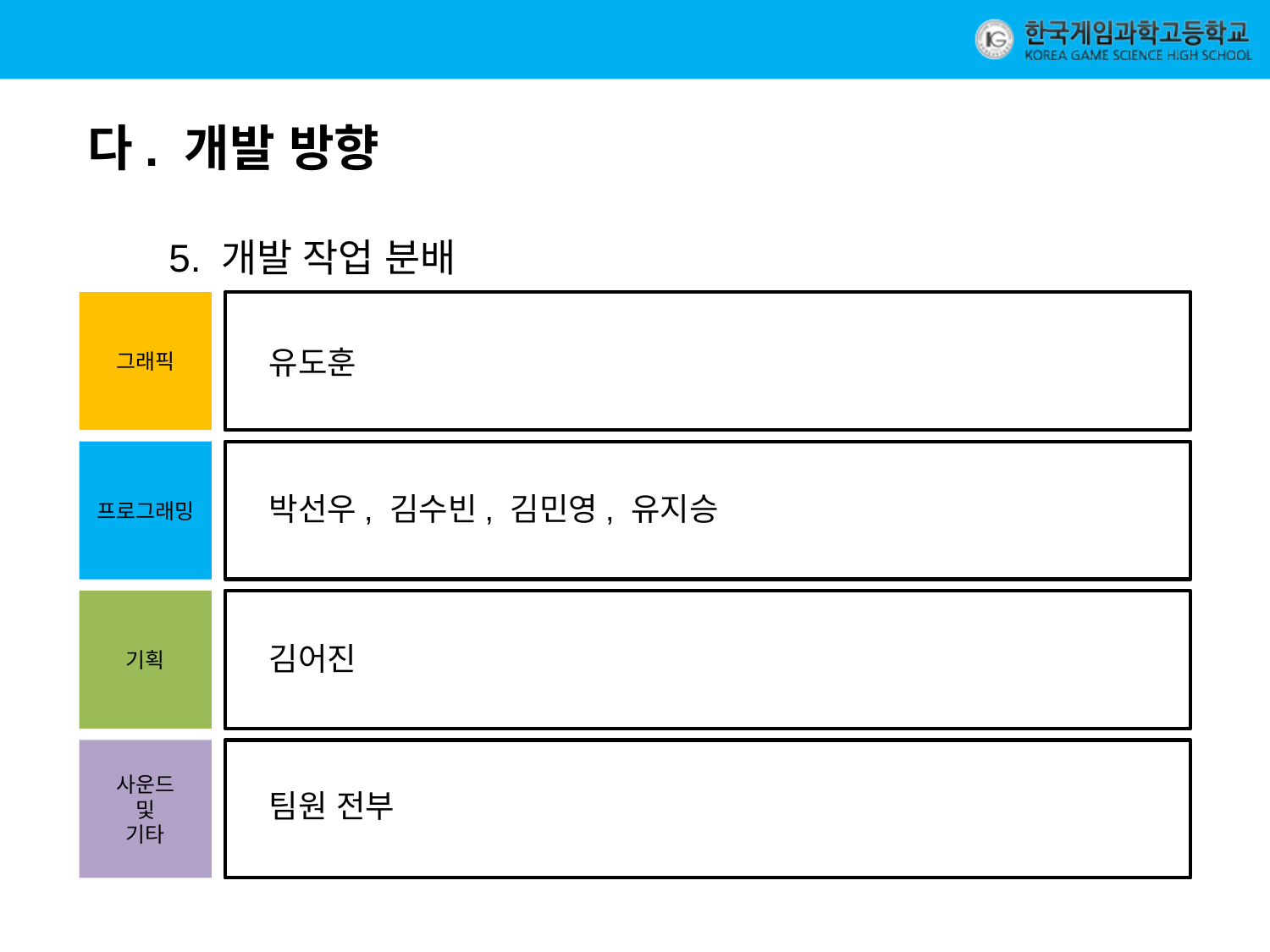

다. 개발 방향
5. 개발 작업 분배
그래픽

유도훈
프로그래밍

박선우, 김수빈, 김민영, 유지승
기획

김어진
사운드
및
기타

팀원 전부